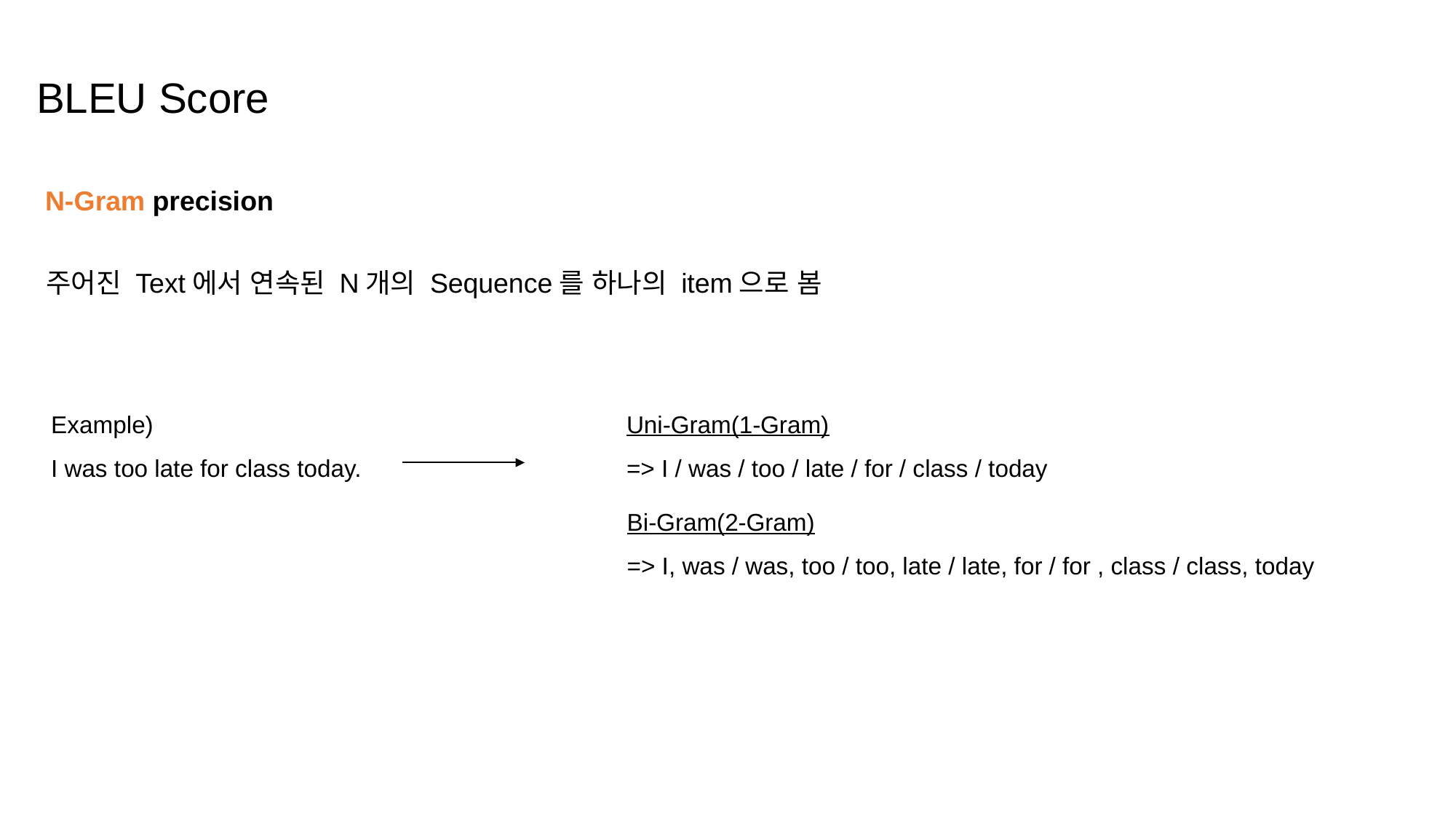

BLEU Score
N-Gram precision
주어진 Text에서 연속된 N개의 Sequence를 하나의 item으로 봄
Example)
I was too late for class today.
Uni-Gram(1-Gram)
=> I / was / too / late / for / class / today
Bi-Gram(2-Gram)
=> I, was / was, too / too, late / late, for / for , class / class, today